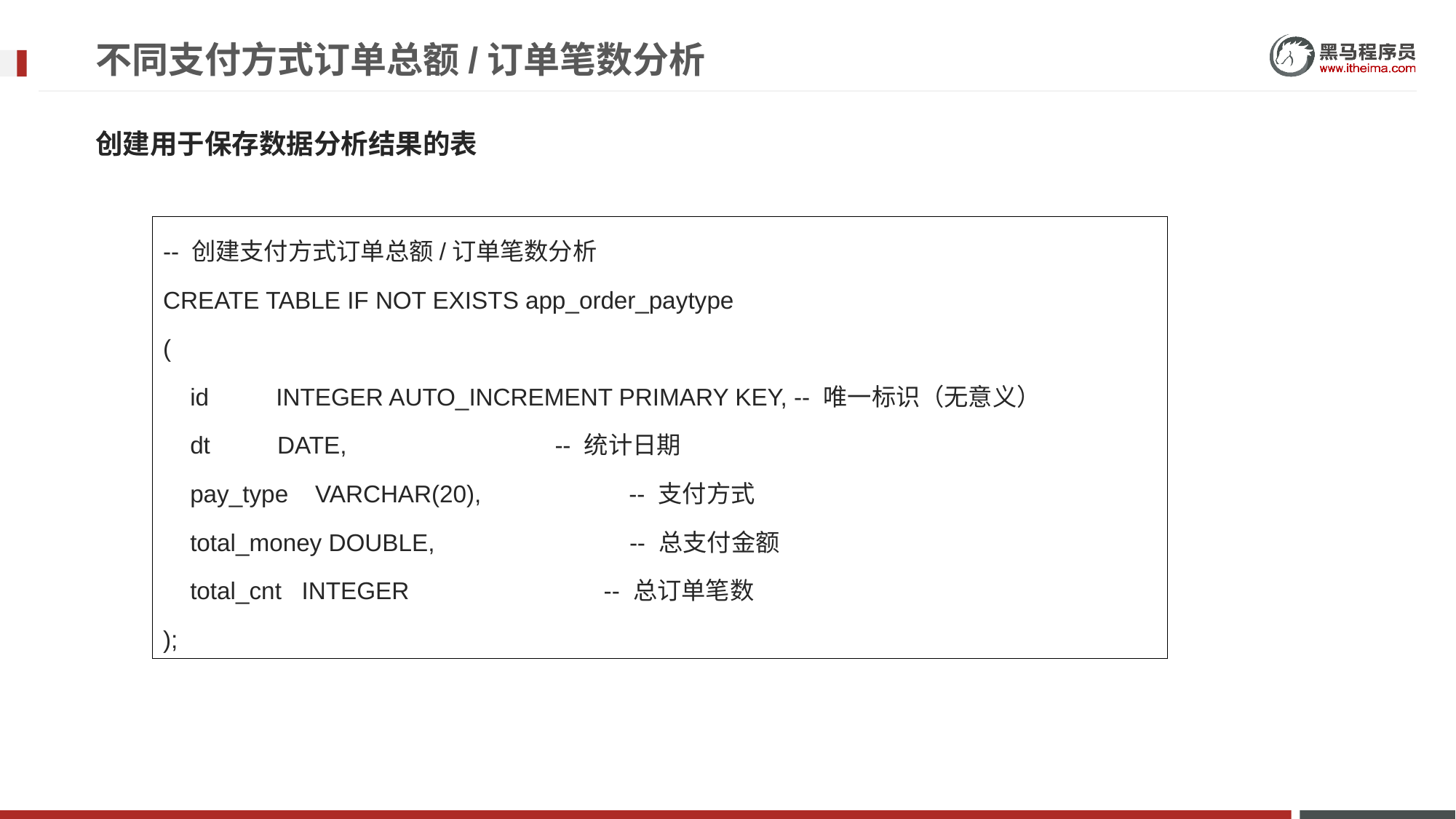

# 不同支付方式订单总额/订单笔数分析
创建用于保存数据分析结果的表
-- 创建支付方式订单总额/订单笔数分析
CREATE TABLE IF NOT EXISTS app_order_paytype
(
    id          INTEGER AUTO_INCREMENT PRIMARY KEY, -- 唯一标识（无意义）
    dt          DATE,                               -- 统计日期
    pay_type    VARCHAR(20),                      -- 支付方式
    total_money DOUBLE,                             -- 总支付金额
    total_cnt   INTEGER                             -- 总订单笔数
);